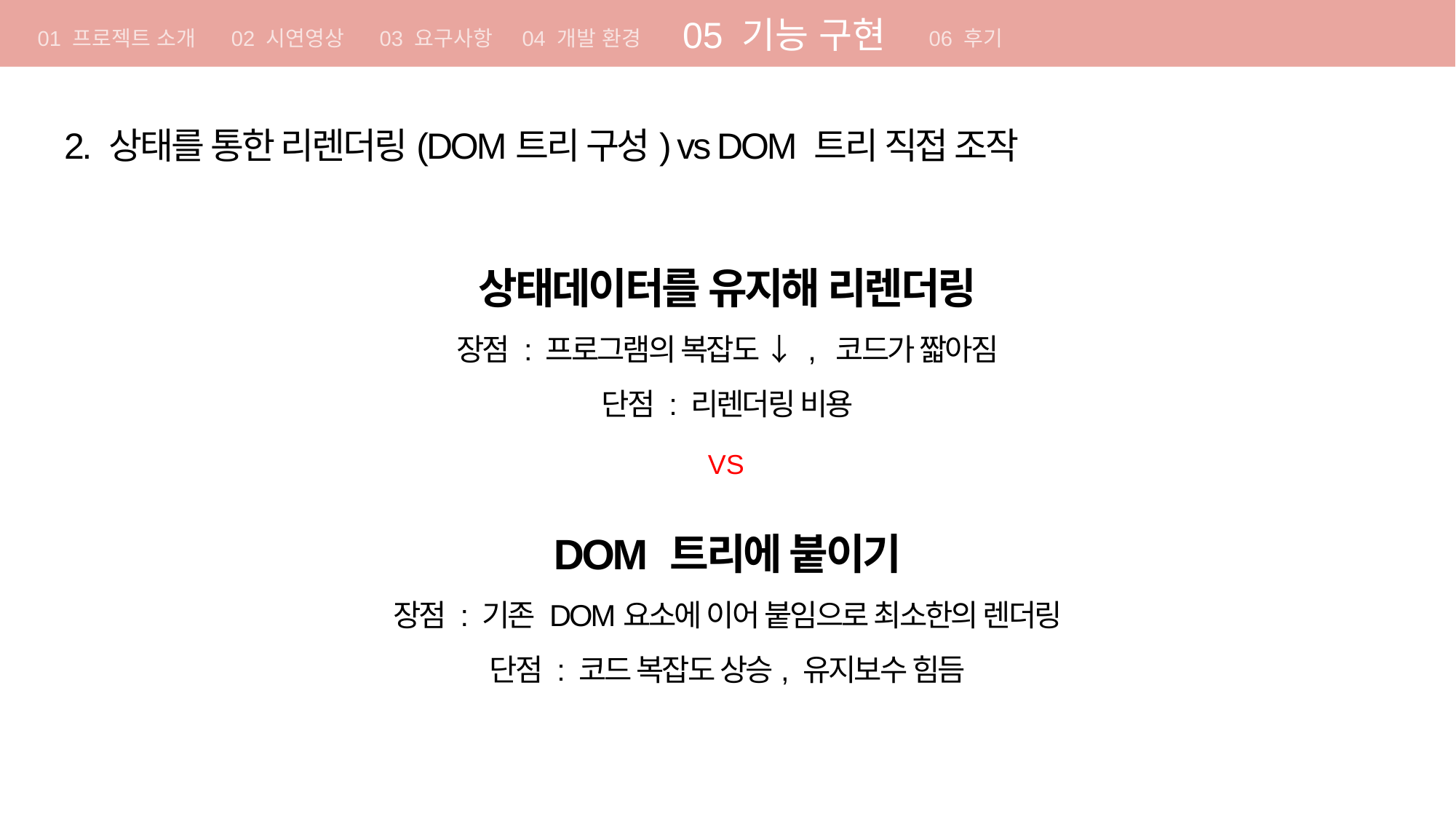

01 기획의도
01 기획의도
05 기능 구현
개발 방법론       컨벤션 원칙       요구사항       구현 방법       일정
01 프로젝트 소개     02 시연영상     03 요구사항    04 개발 환경
06 후기
01 기획의도
개발 방법론       컨벤션 원칙       요구사항       구현 방법       일정
04 요구사항
구현 방법     일정
기획 의도     개발 방법론      컨벤션 원칙
2. 상태를 통한 리렌더링(DOM트리 구성) vs DOM 트리 직접 조작
상태데이터를 유지해 리렌더링
장점 : 프로그램의 복잡도 ↓ ,  코드가 짧아짐
단점 : 리렌더링 비용
VS
DOM 트리에 붙이기
장점 : 기존 DOM요소에 이어 붙임으로 최소한의 렌더링
단점 : 코드 복잡도 상승, 유지보수 힘듬